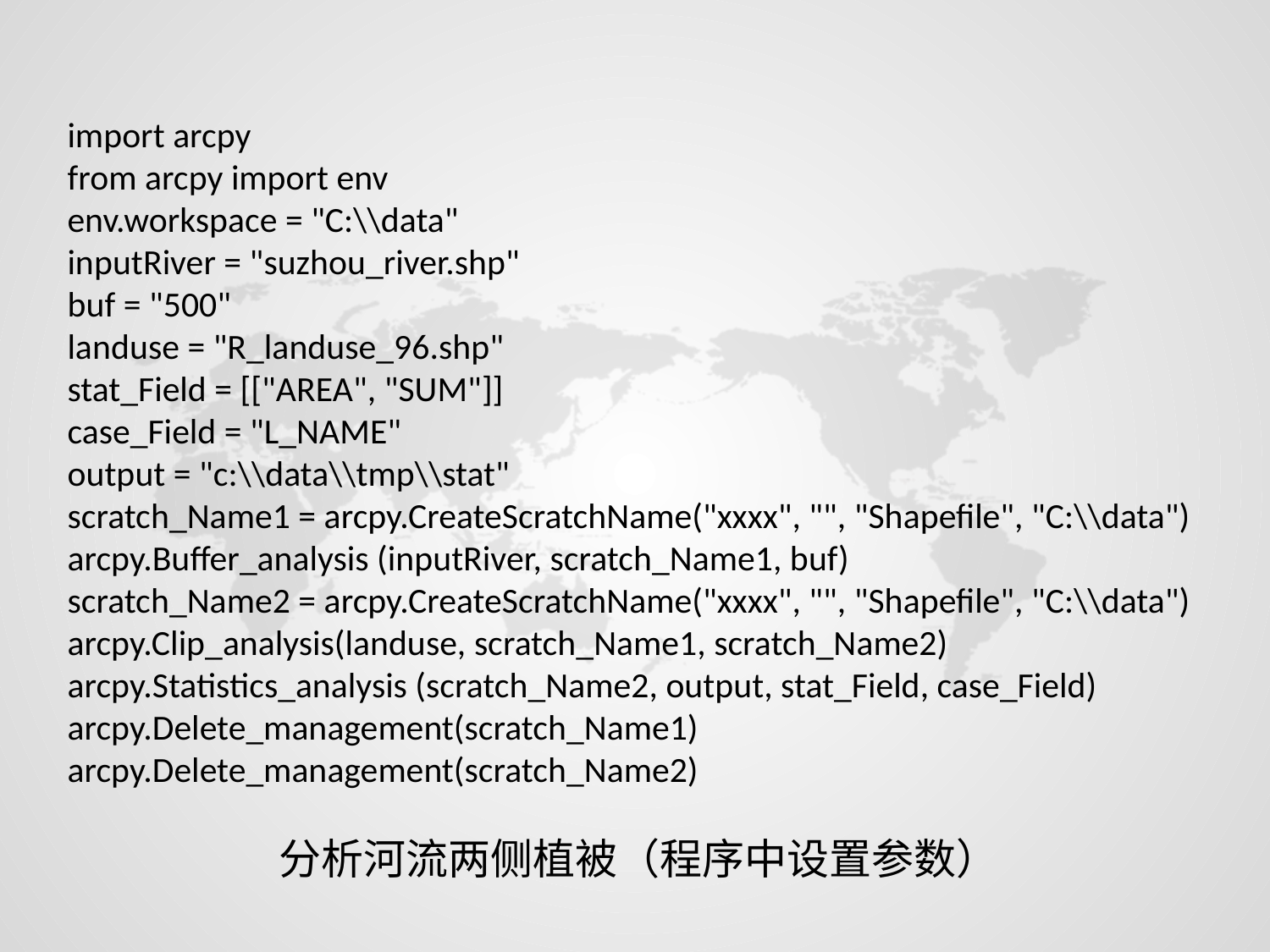

import arcpy
from arcpy import env
env.workspace = "C:\\data"
inputRiver = "suzhou_river.shp"
buf = "500"
landuse = "R_landuse_96.shp"
stat_Field = [["AREA", "SUM"]]
case_Field = "L_NAME"
output = "c:\\data\\tmp\\stat"
scratch_Name1 = arcpy.CreateScratchName("xxxx", "", "Shapefile", "C:\\data")
arcpy.Buffer_analysis (inputRiver, scratch_Name1, buf)
scratch_Name2 = arcpy.CreateScratchName("xxxx", "", "Shapefile", "C:\\data")
arcpy.Clip_analysis(landuse, scratch_Name1, scratch_Name2)
arcpy.Statistics_analysis (scratch_Name2, output, stat_Field, case_Field)
arcpy.Delete_management(scratch_Name1)
arcpy.Delete_management(scratch_Name2)
分析河流两侧植被（程序中设置参数）